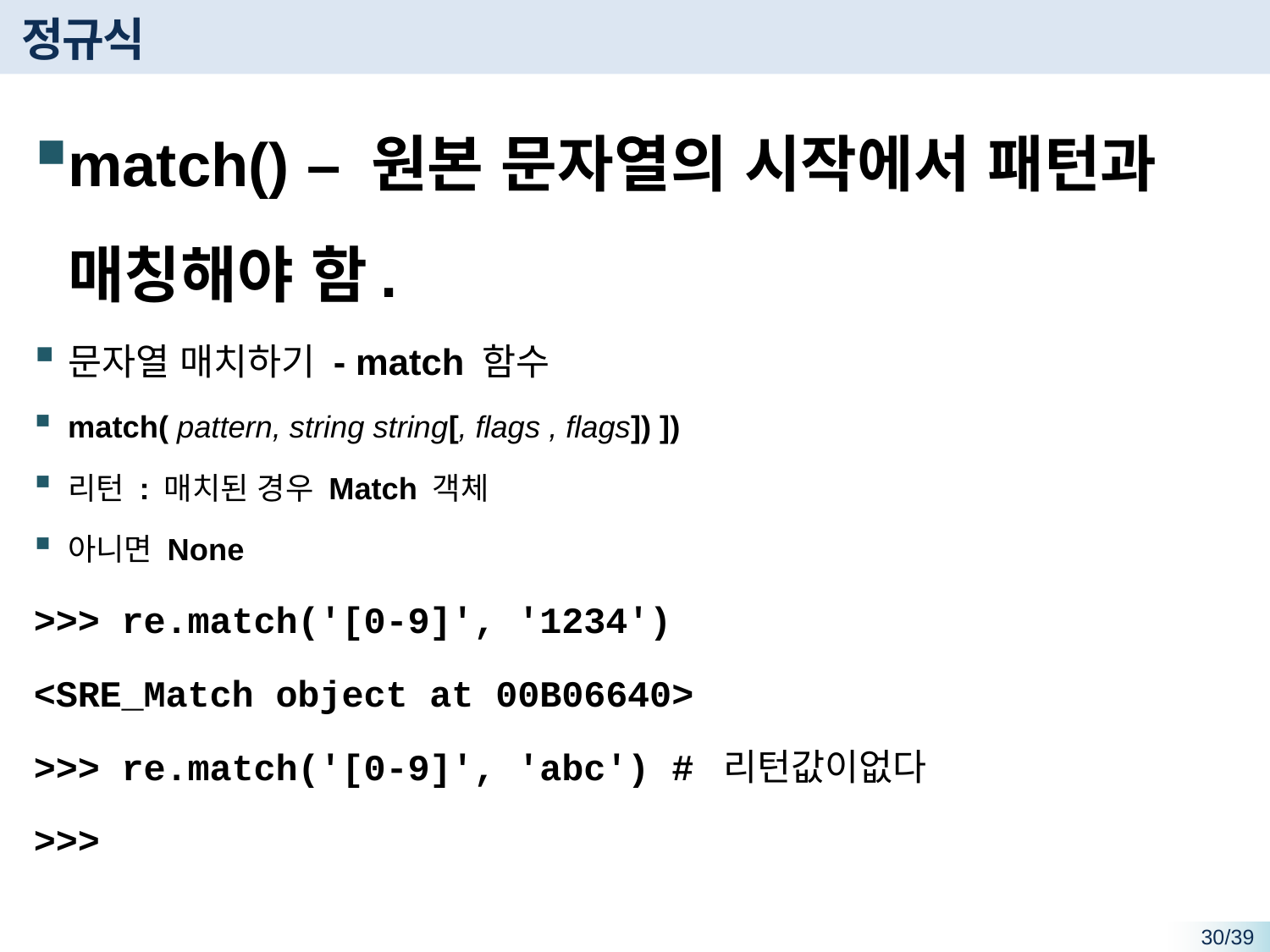

# 정규식
match() – 원본 문자열의 시작에서 패턴과 매칭해야 함.
문자열 매치하기 - match 함수
match( pattern, string string[, flags , flags]) ])
리턴 : 매치된 경우 Match 객체
아니면 None
>>> re.match('[0-9]', '1234')
<SRE_Match object at 00B06640>
>>> re.match('[0-9]', 'abc') # 리턴값이없다
>>>